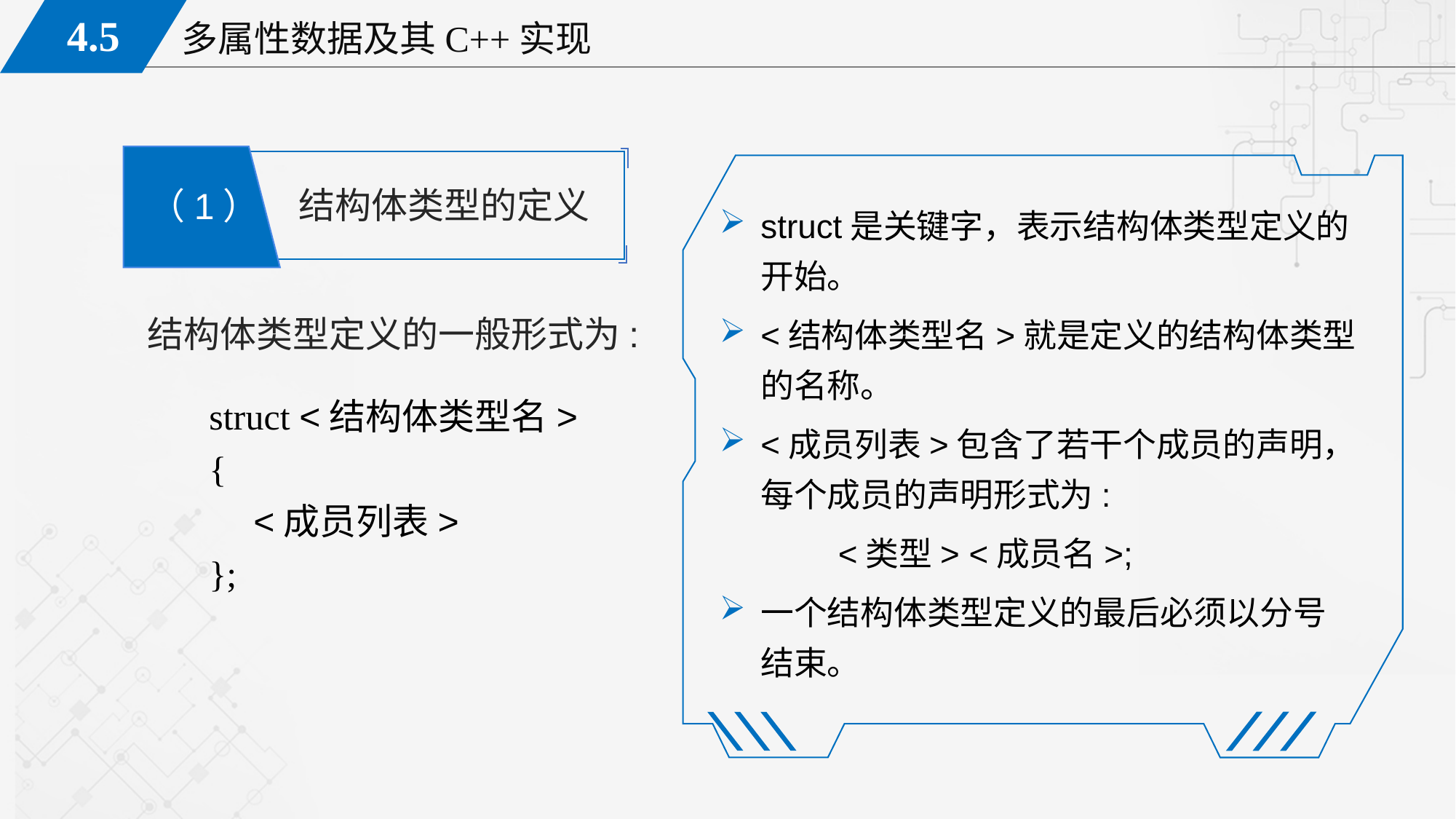

结构体类型的定义
（1）

struct是关键字，表示结构体类型定义的开始。
<结构体类型名>就是定义的结构体类型的名称。
<成员列表>包含了若干个成员的声明，每个成员的声明形式为:
	 <类型> <成员名>;
一个结构体类型定义的最后必须以分号结束。
结构体类型定义的一般形式为:
struct <结构体类型名>
{
	 <成员列表>
};